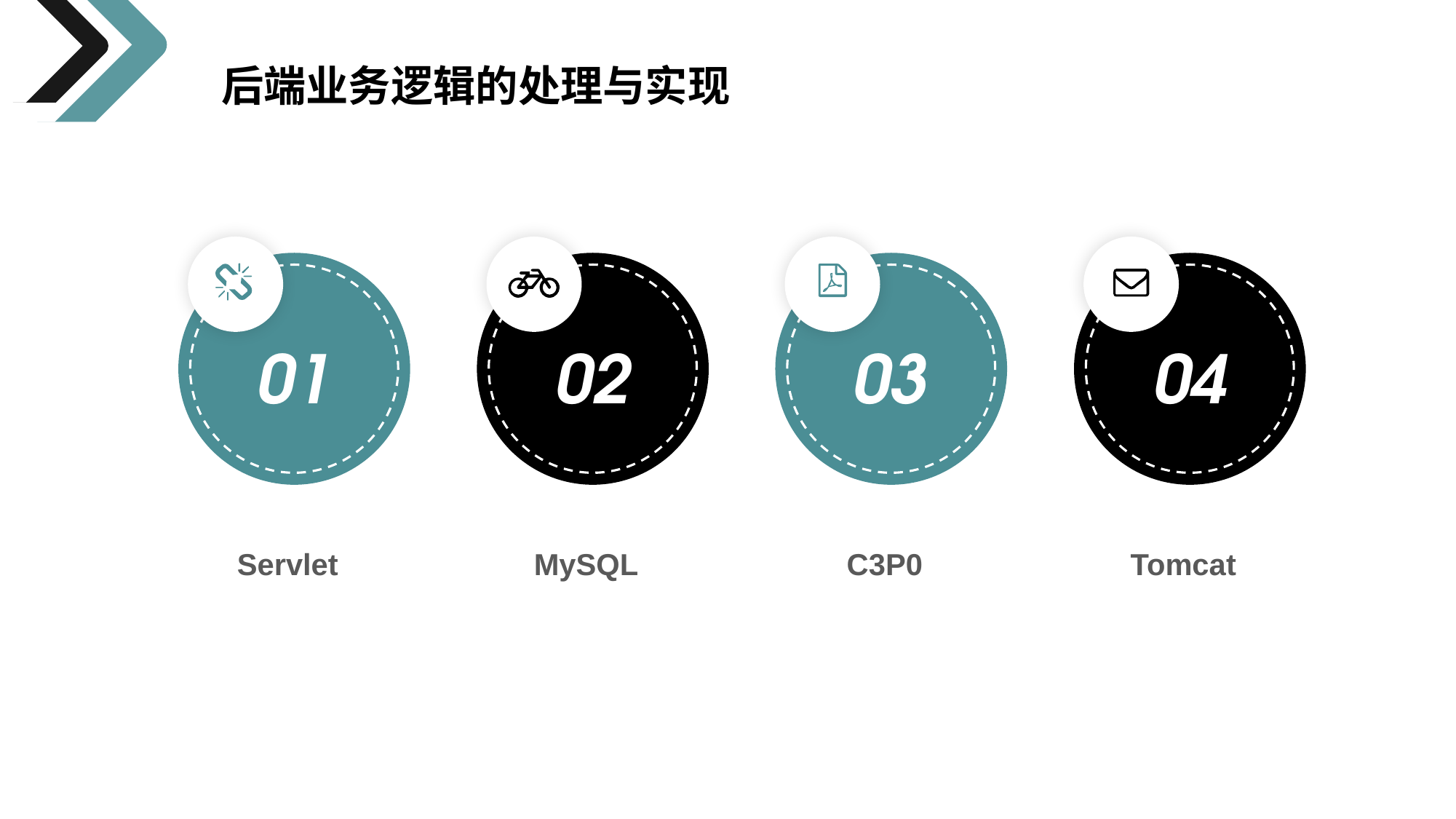

后端业务逻辑的处理与实现

01
02
03
04
Servlet
MySQL
C3P0
Tomcat